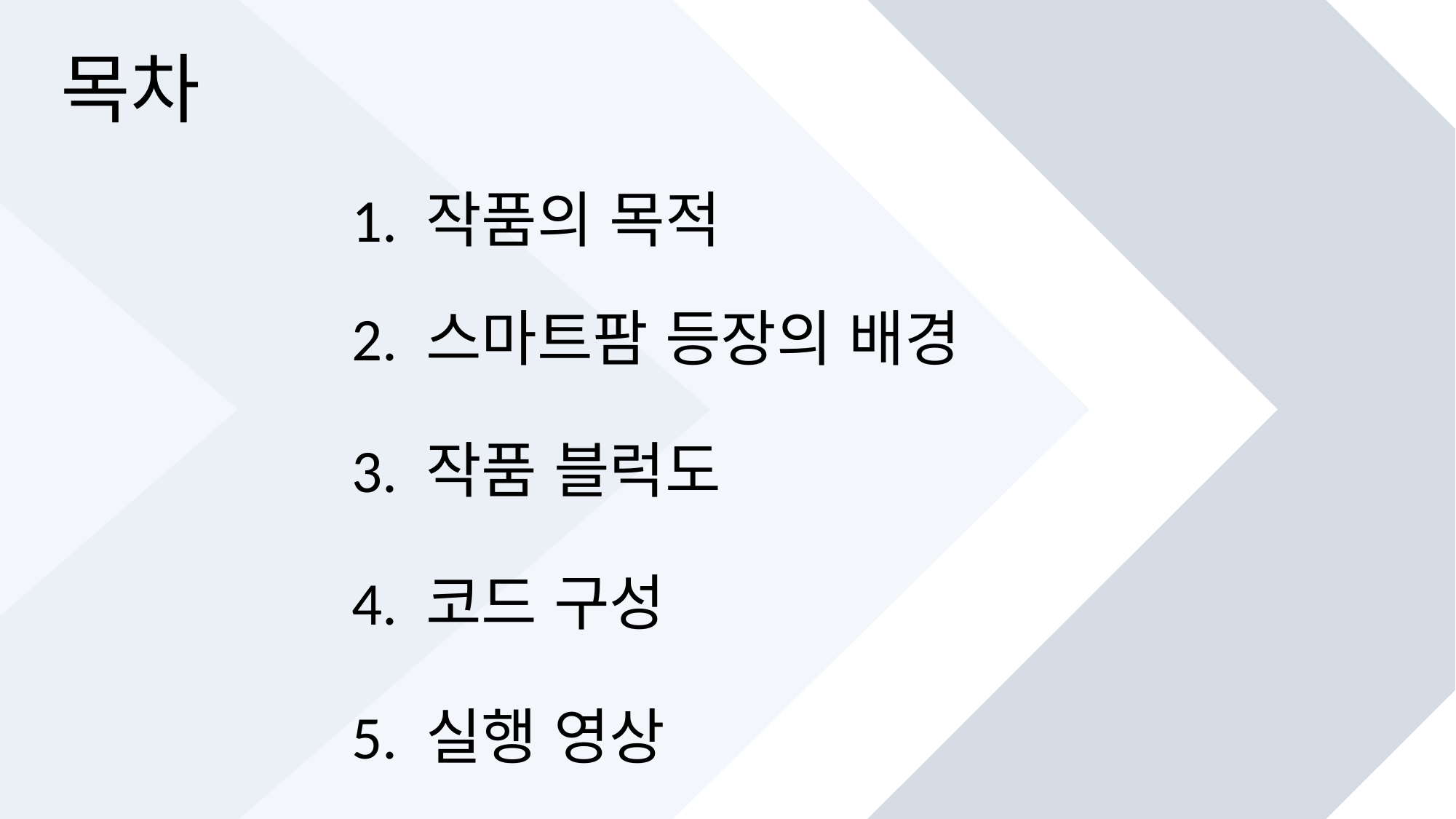

목차
1. 작품의 목적
2. 스마트팜 등장의 배경
3. 작품 블럭도
4. 코드 구성
5. 실행 영상